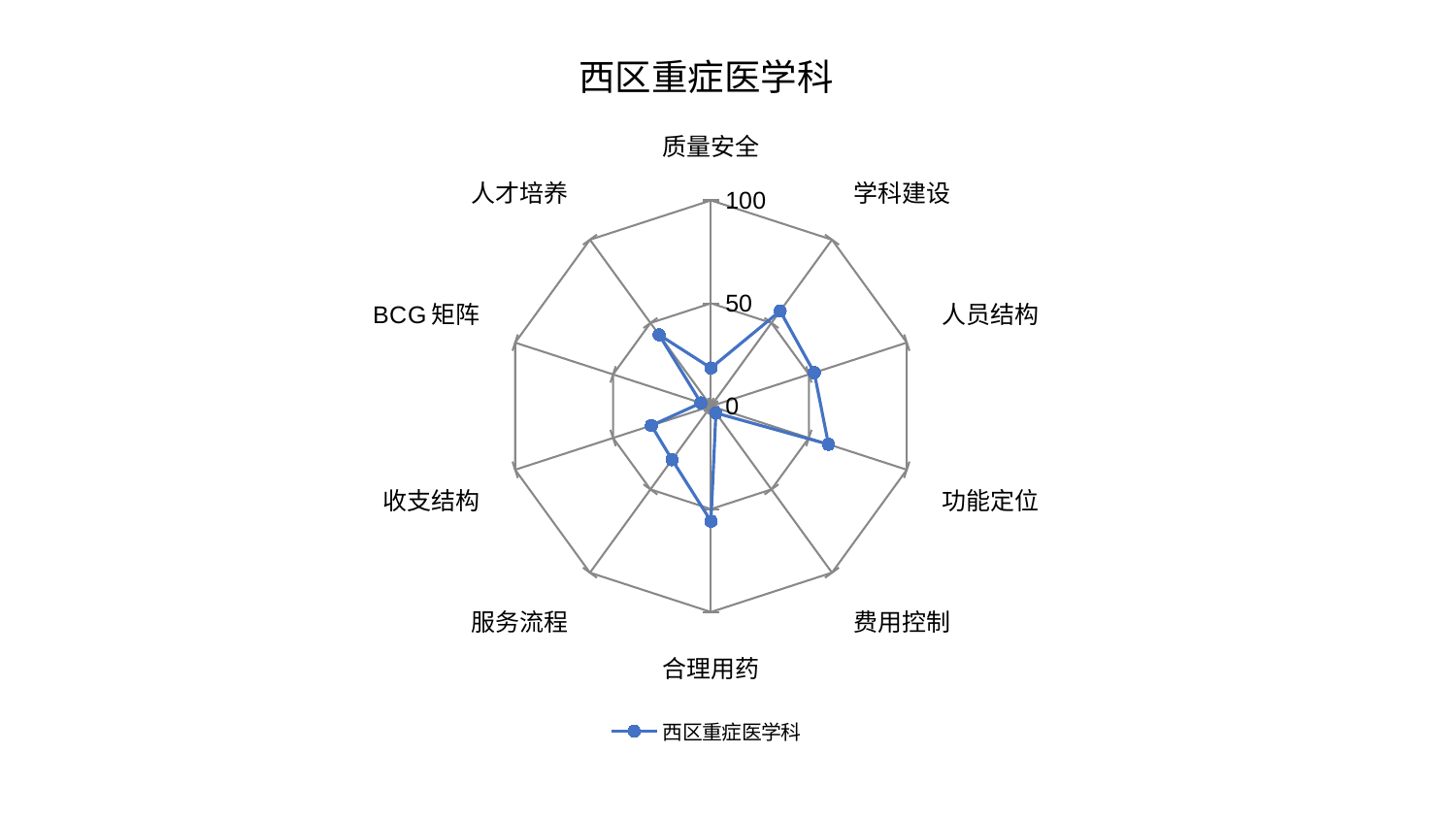

### Chart: 西区重症医学科

| Category | 西区重症医学科 |
|---|---|
| 质量安全 | 18.55635957261063 |
| 学科建设 | 57.17841677081248 |
| 人员结构 | 52.75042558955694 |
| 功能定位 | 60.01793353561532 |
| 费用控制 | 4.109747339689067 |
| 合理用药 | 55.88841929126623 |
| 服务流程 | 32.16520073777793 |
| 收支结构 | 30.43715333803789 |
| BCG矩阵 | 5.1206124463060165 |
| 人才培养 | 42.87995488715441 |
103